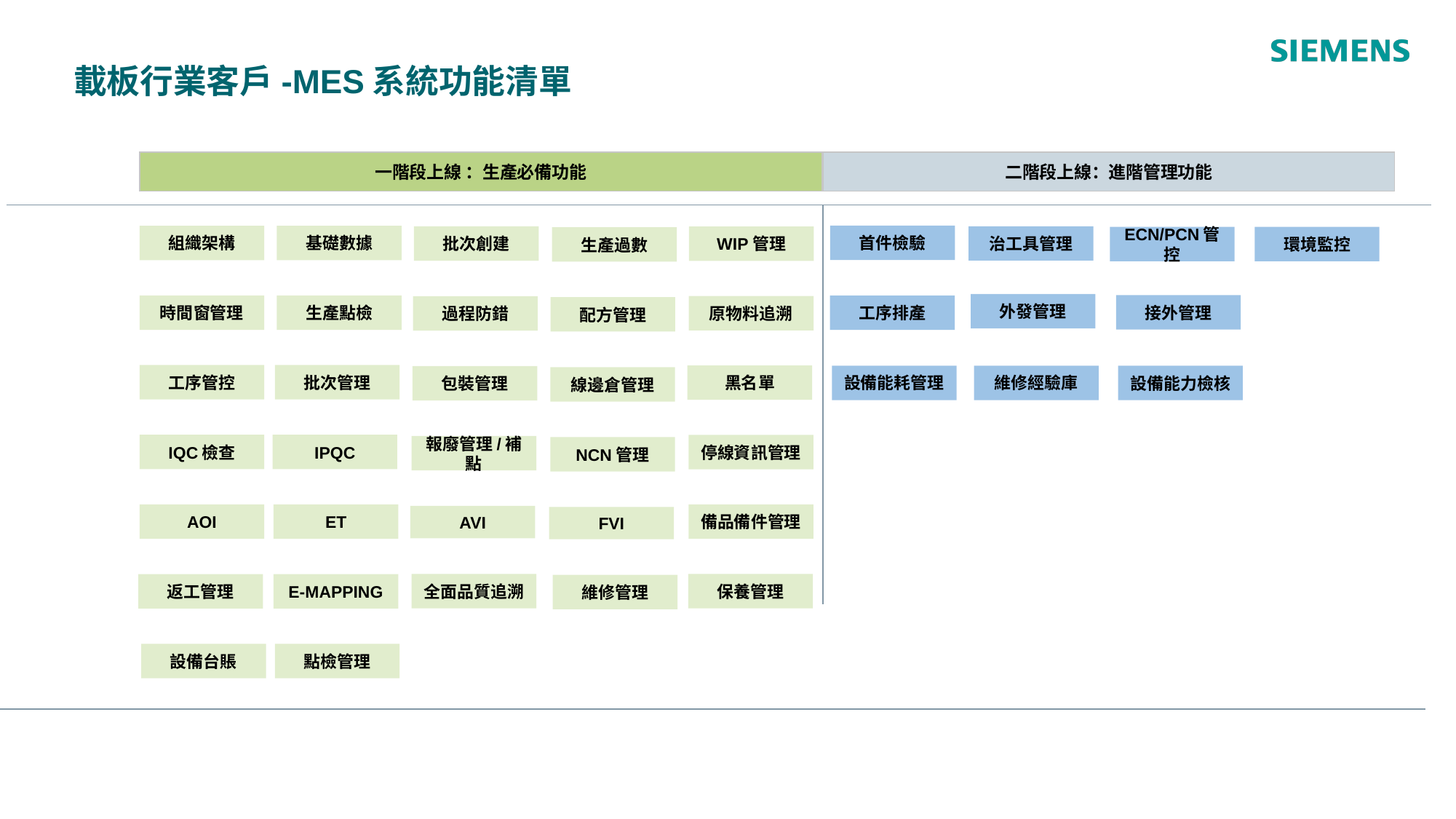

載板行業客戶-MES系統功能清單

一階段上線 ：生產必備功能
二階段上線：進階管理功能
首件檢驗
組織架構
基礎數據
批次創建
治工具管理
WIP管理
ECN/PCN管控
環境監控
生產過數
外發管理
接外管理
時間窗管理
生產點檢
工序排產
原物料追溯
過程防錯
配方管理
工序管控
批次管理
黑名單
設備能耗管理
維修經驗庫
設備能力檢核
包裝管理
線邊倉管理
IQC檢查
IPQC
停線資訊管理
報廢管理/補點
NCN管理
備品備件管理
AOI
ET
AVI
FVI
全面品質追溯
保養管理
返工管理
E-MAPPING
維修管理
設備台賬
點檢管理